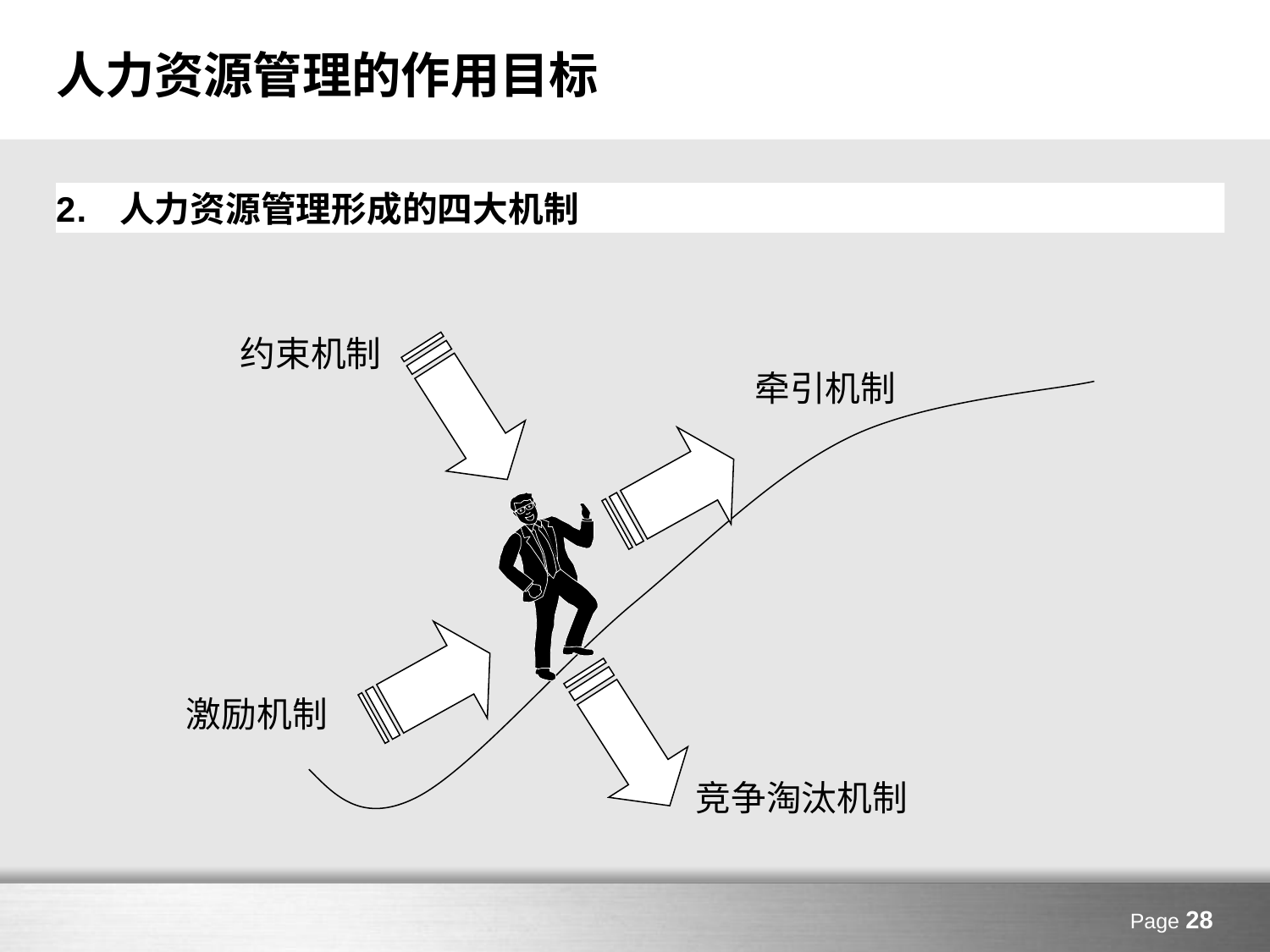

# 人力资源管理的作用目标
人力资源管理形成的四大机制
约束机制

牵引机制

激励机制
竞争淘汰机制
Page 28